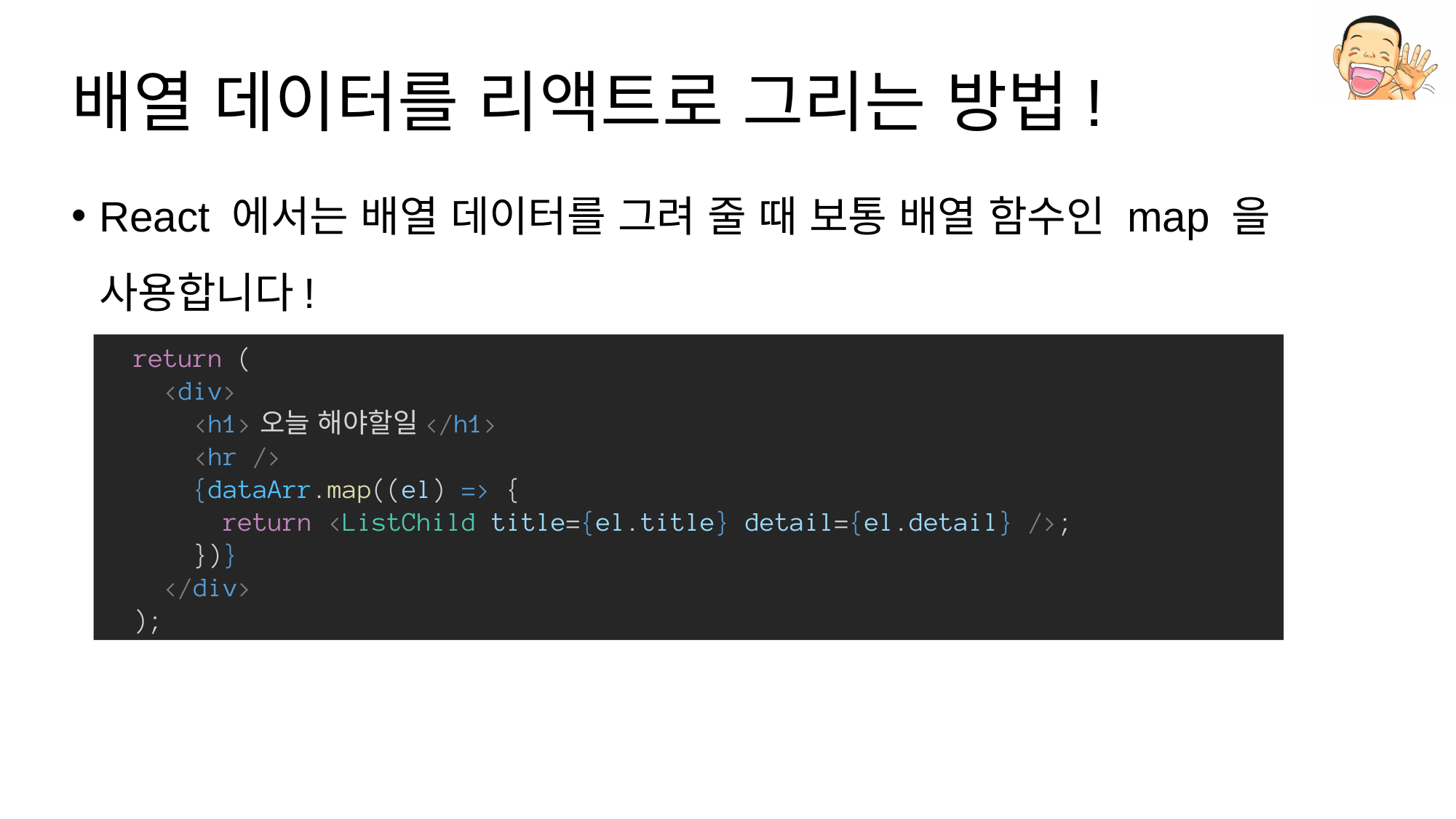

# 배열 데이터를 리액트로 그리는 방법!
React 에서는 배열 데이터를 그려 줄 때 보통 배열 함수인 map 을 사용합니다!
  return (
    <div>
      <h1>오늘 해야할일</h1>
      <hr />
      {dataArr.map((el) => {
        return <ListChild title={el.title} detail={el.detail} />;
      })}
    </div>
  );